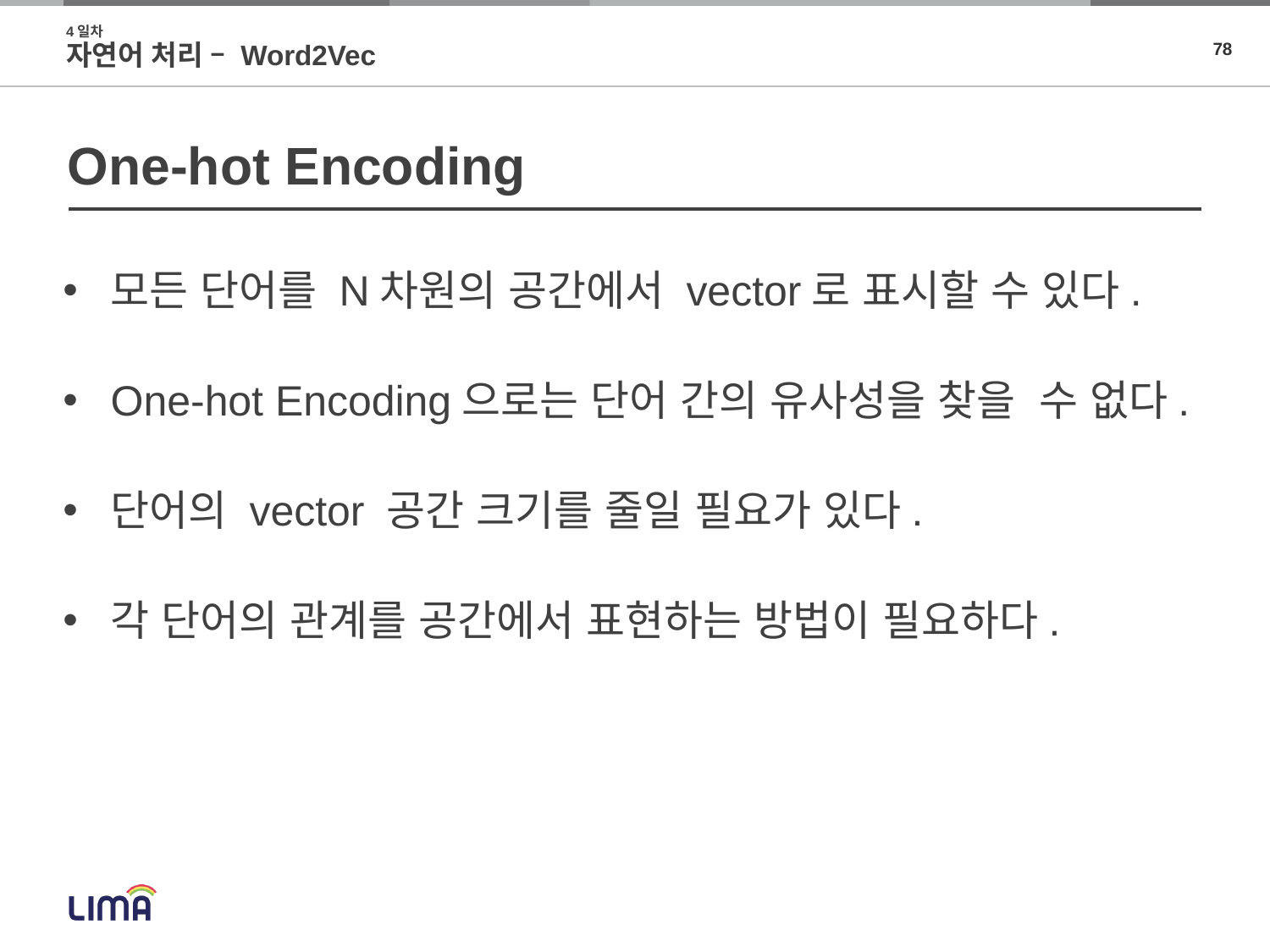

4일차
자연어 처리 – Word2Vec
# One-hot Encoding
모든 단어를 N차원의 공간에서 vector로 표시할 수 있다.
One-hot Encoding으로는 단어 간의 유사성을 찾을  수 없다.
단어의 vector 공간 크기를 줄일 필요가 있다.
각 단어의 관계를 공간에서 표현하는 방법이 필요하다.